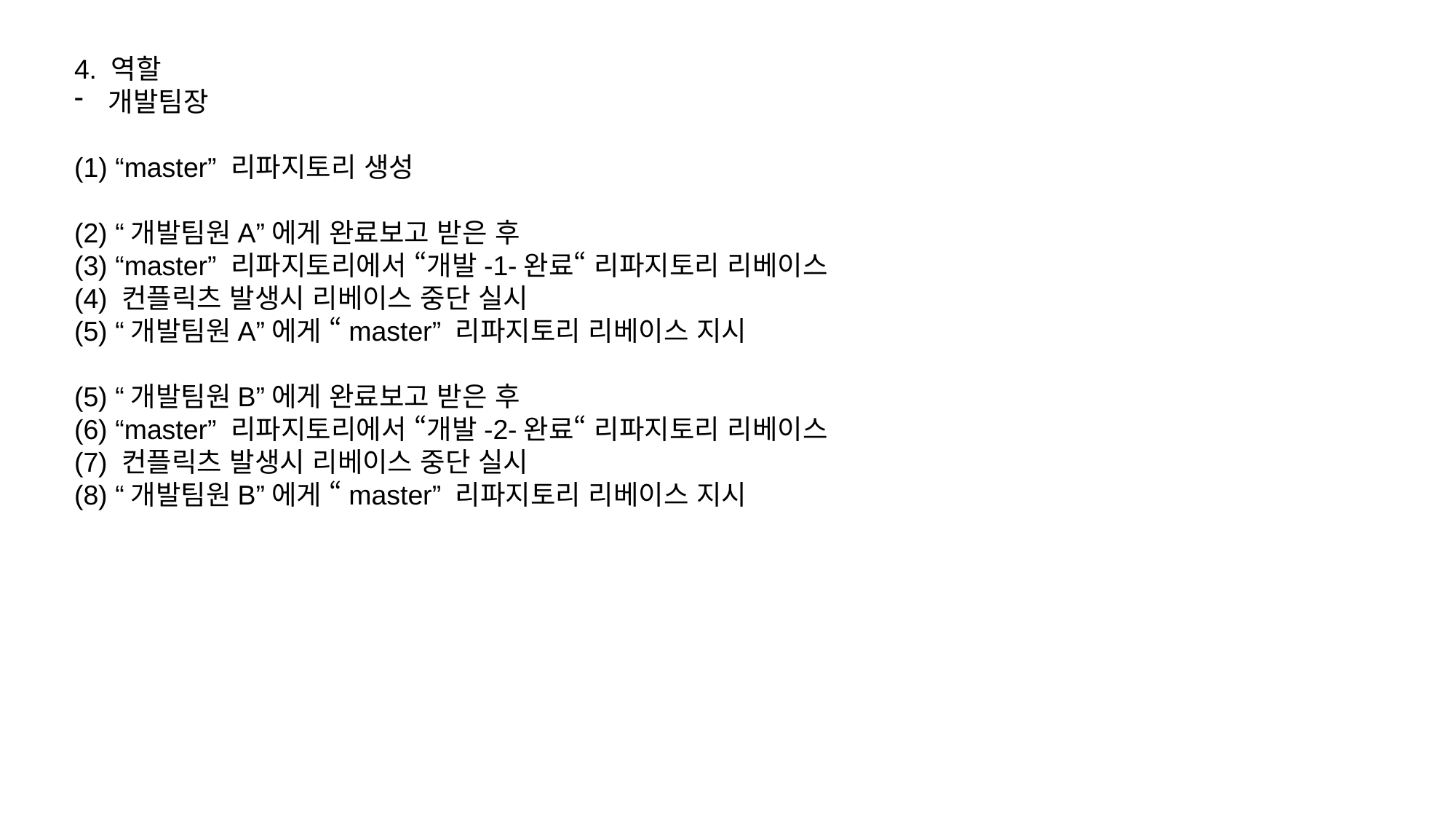

4. 역할
개발팀장

“master” 리파지토리 생성

(2) “개발팀원A”에게 완료보고 받은 후
(3) “master” 리파지토리에서 “개발-1-완료“ 리파지토리 리베이스
(4) 컨플릭츠 발생시 리베이스 중단 실시
(5) “개발팀원A”에게 “master” 리파지토리 리베이스 지시

(5) “개발팀원B”에게 완료보고 받은 후
(6) “master” 리파지토리에서 “개발-2-완료“ 리파지토리 리베이스
(7) 컨플릭츠 발생시 리베이스 중단 실시
(8) “개발팀원B”에게 “master” 리파지토리 리베이스 지시